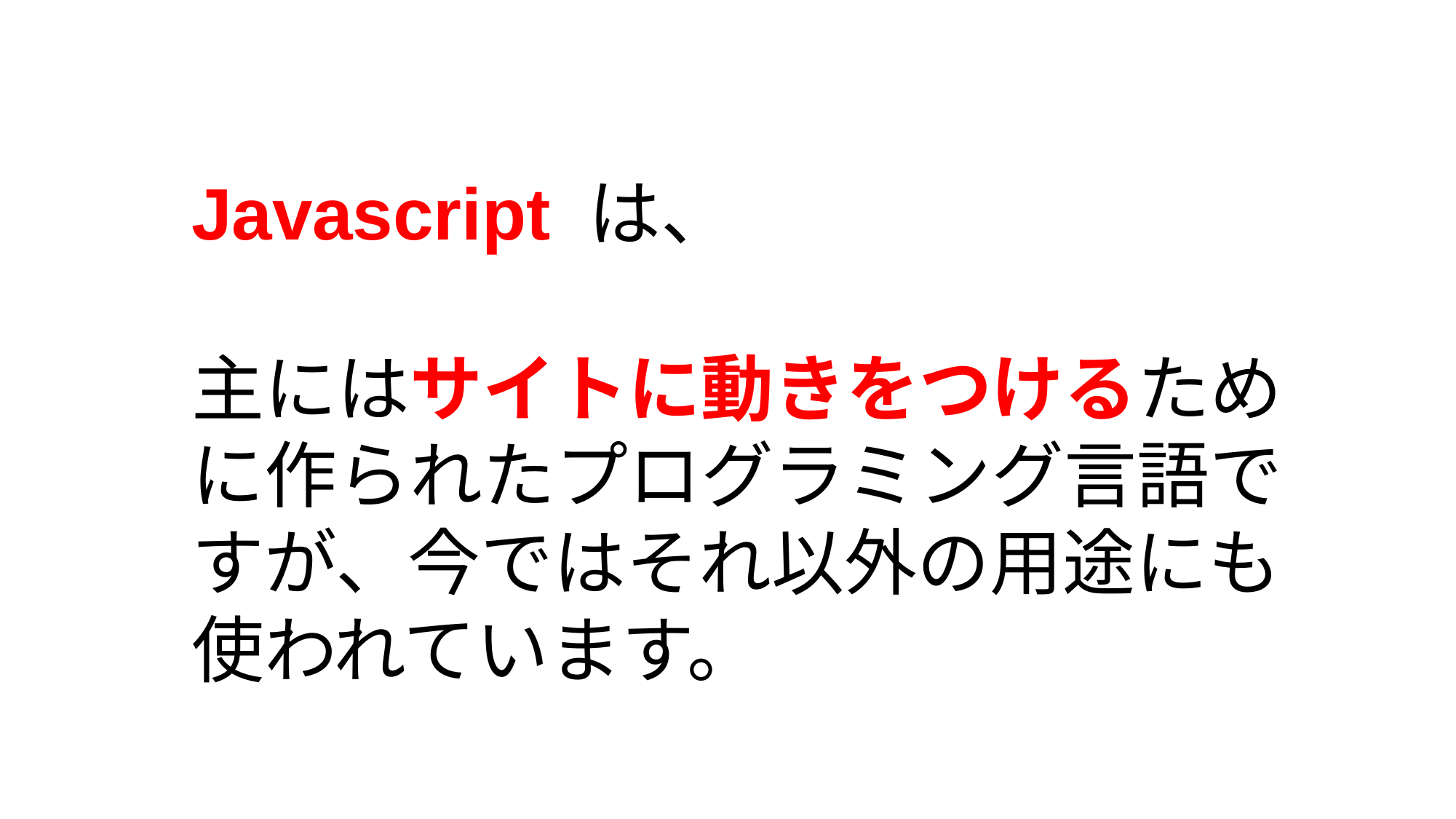

Javascript は、

主にはサイトに動きをつけるために作られたプログラミング言語ですが、今ではそれ以外の用途にも使われています。